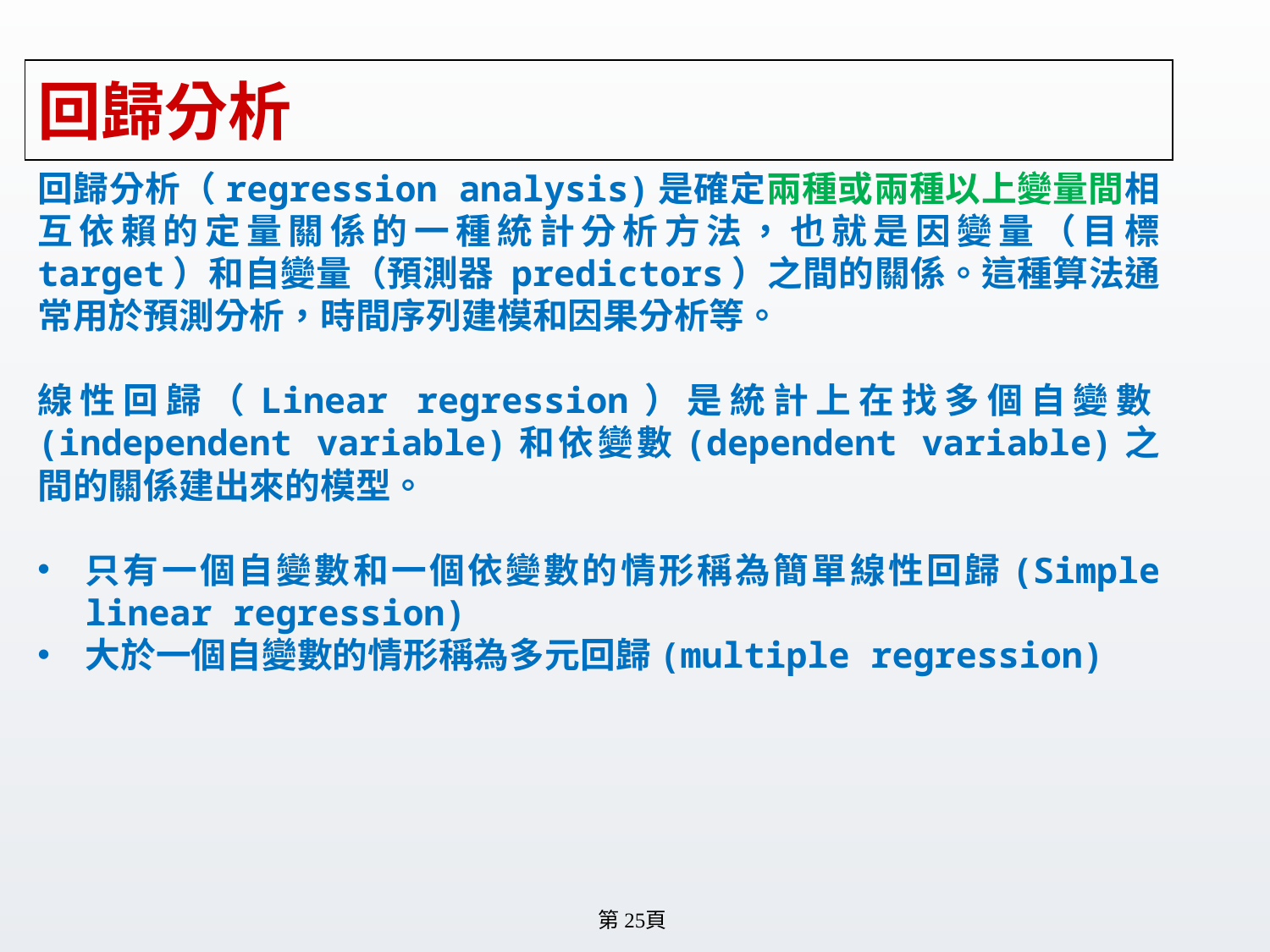

# 回歸分析
回歸分析（regression analysis)是確定兩種或兩種以上變量間相互依賴的定量關係的一種統計分析方法，也就是因變量（目標 target）和自變量（預測器 predictors）之間的關係。這種算法通常用於預測分析，時間序列建模和因果分析等。

線性回歸（Linear regression）是統計上在找多個自變數(independent variable)和依變數(dependent variable)之間的關係建出來的模型。

只有一個自變數和一個依變數的情形稱為簡單線性回歸(Simple linear regression)
大於一個自變數的情形稱為多元回歸(multiple regression)